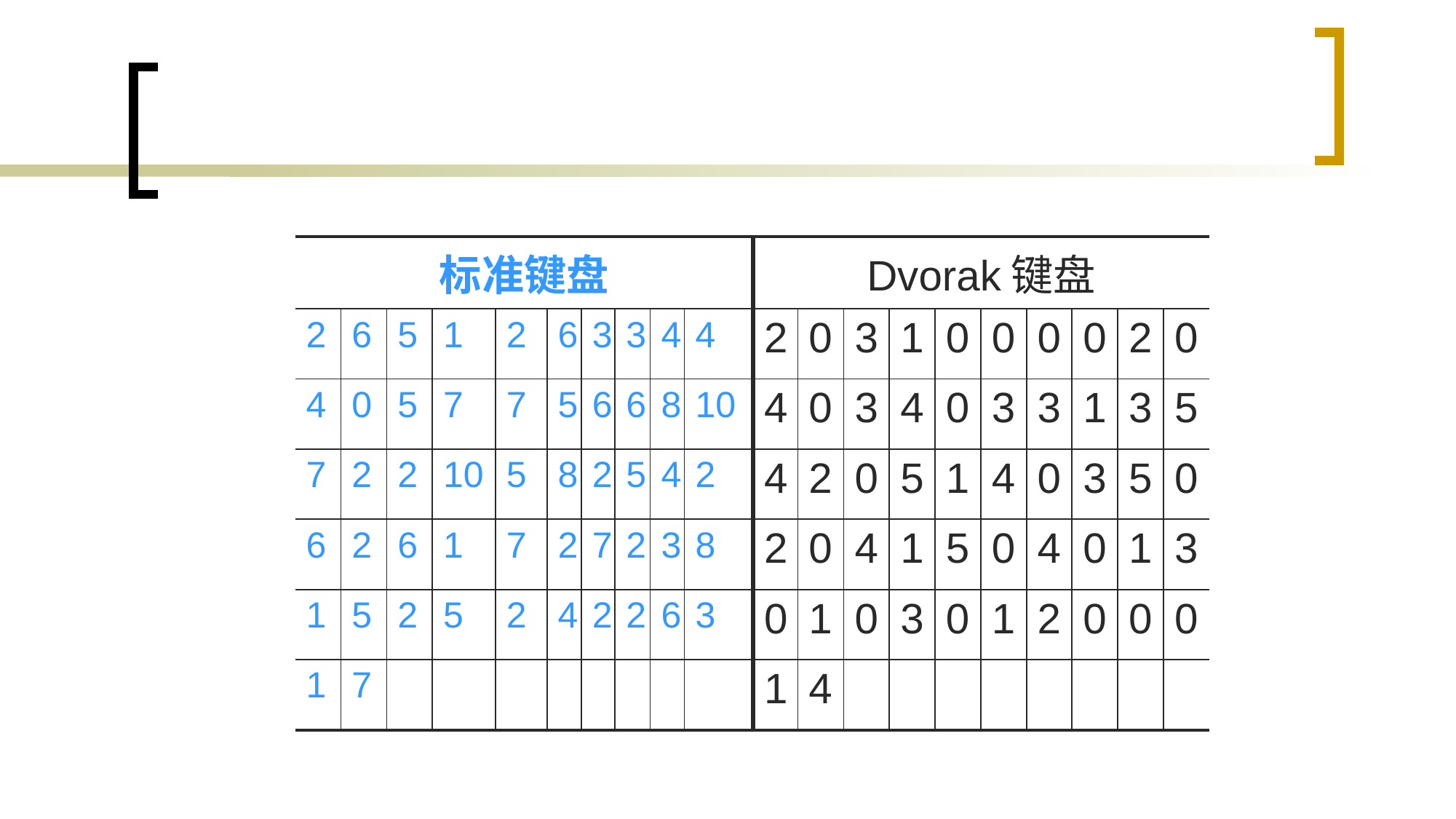

#
| 标准键盘 |  |  |  |  |  |  |  |  |  | Dvorak键盘 |  |  |  |  |  |  |  |  |  |
| --- | --- | --- | --- | --- | --- | --- | --- | --- | --- | --- | --- | --- | --- | --- | --- | --- | --- | --- | --- |
| 2 | 6 | 5 | 1 | 2 | 6 | 3 | 3 | 4 | 4 | 2 | 0 | 3 | 1 | 0 | 0 | 0 | 0 | 2 | 0 |
| 4 | 0 | 5 | 7 | 7 | 5 | 6 | 6 | 8 | 10 | 4 | 0 | 3 | 4 | 0 | 3 | 3 | 1 | 3 | 5 |
| 7 | 2 | 2 | 10 | 5 | 8 | 2 | 5 | 4 | 2 | 4 | 2 | 0 | 5 | 1 | 4 | 0 | 3 | 5 | 0 |
| 6 | 2 | 6 | 1 | 7 | 2 | 7 | 2 | 3 | 8 | 2 | 0 | 4 | 1 | 5 | 0 | 4 | 0 | 1 | 3 |
| 1 | 5 | 2 | 5 | 2 | 4 | 2 | 2 | 6 | 3 | 0 | 1 | 0 | 3 | 0 | 1 | 2 | 0 | 0 | 0 |
| 1 | 7 |  |  |  |  |  |  |  |  | 1 | 4 |  |  |  |  |  |  |  |  |